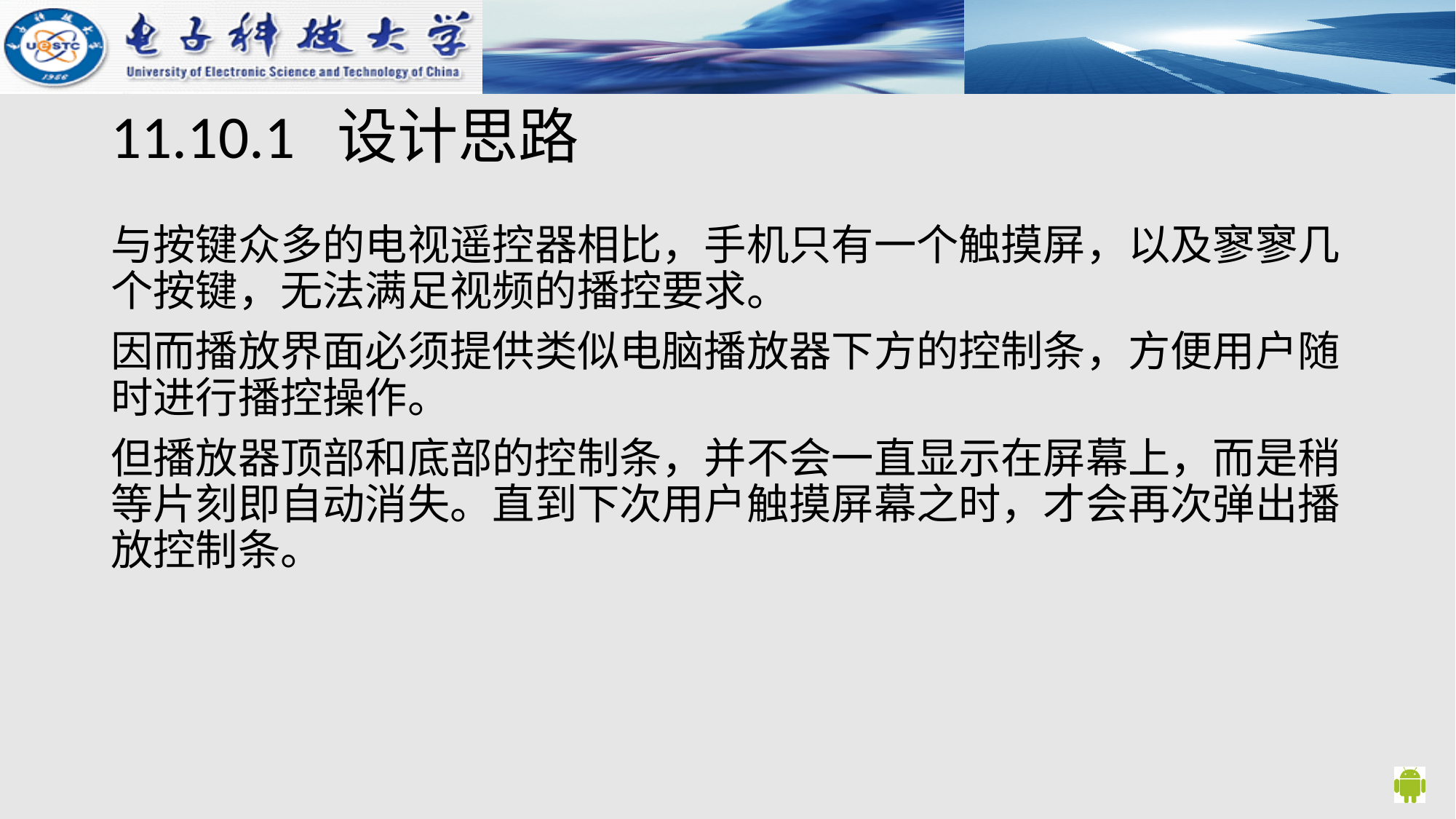

# 11.10.1  设计思路
与按键众多的电视遥控器相比，手机只有一个触摸屏，以及寥寥几个按键，无法满足视频的播控要求。
因而播放界面必须提供类似电脑播放器下方的控制条，方便用户随时进行播控操作。
但播放器顶部和底部的控制条，并不会一直显示在屏幕上，而是稍等片刻即自动消失。直到下次用户触摸屏幕之时，才会再次弹出播放控制条。